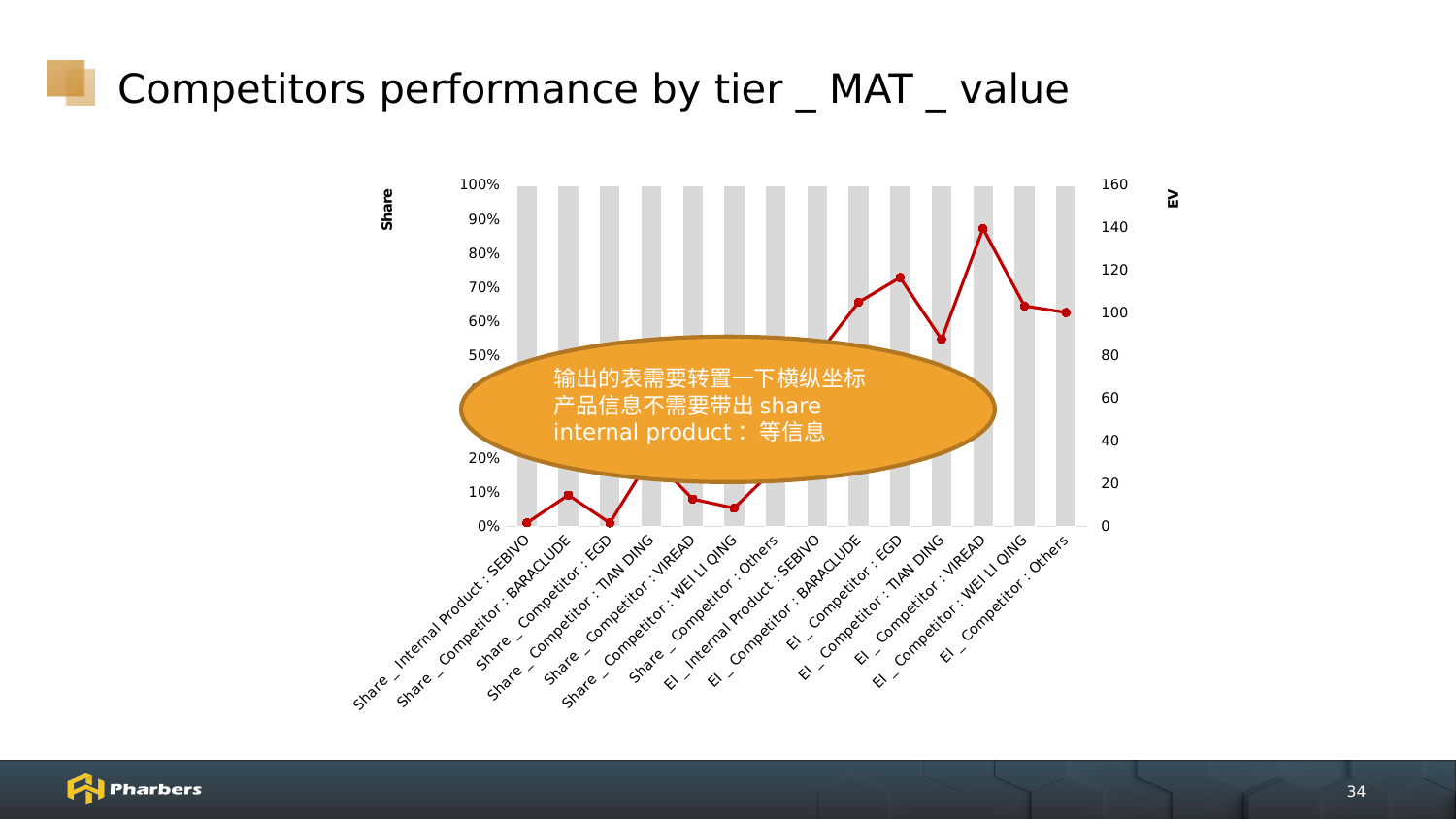

# Competitors performance by tier _ MAT _ value

### Chart

| Category | Tier 4 | Tier 3 | Tier 2 | Tier 1 | Tier 5 | 列1 | 列2 |
|---|---|---|---|---|---|---|---|
| Share _ Internal Product : SEBIVO | 2.44346256033992 | 2.26475196060599 | 4.78872076536572 | 8.82590661894764 | 1.68314195616484 | None | None |
| Share _ Competitor : BARACLUDE | 19.1261183661178 | 16.7316214507901 | 23.1193546067457 | 41.8060737314761 | 14.7158258035785 | None | None |
| Share _ Competitor : EGD | 1.31943609482632 | 1.85988303045504 | 1.57175530523545 | 1.70422958193585 | 1.64216401731488 | None | None |
| Share _ Competitor : TIAN DING | 35.6740389029391 | 35.9835945907021 | 30.6825929123072 | 16.5646644490617 | 32.9263087440992 | None | None |
| Share _ Competitor : VIREAD | 13.2005601717283 | 13.8786250807592 | 15.5477105327429 | 20.6169201597443 | 12.8413894789852 | None | None |
| Share _ Competitor : WEI LI QING | 4.94914865759549 | 7.2013698099802 | 5.79055082090515 | 0.346351885199893 | 8.58308695260109 | None | None |
| Share _ Competitor : Others | 23.2872352464531 | 22.0801540767073 | 18.4993150566979 | 10.1358535736346 | 27.6080830472563 | None | None |
| EI _ Internal Product : SEBIVO | 84.2508925581295 | 78.3906958159803 | 101.76538898293 | 151.610140202615 | 80.1184360376486 | None | None |
| EI _ Competitor : BARACLUDE | 105.071256091035 | 111.614803768942 | 118.734728323277 | 117.041949333367 | 105.183726747083 | None | None |
| EI _ Competitor : EGD | 102.332544546269 | 95.2783445226017 | 100.508374478154 | 138.136308939016 | 116.771887350278 | None | None |
| EI _ Competitor : TIAN DING | 89.8706636629508 | 86.0662350961606 | 82.0739158206456 | 59.3944150789033 | 87.7600270916412 | None | None |
| EI _ Competitor : VIREAD | 133.862942850765 | 115.858109064738 | 131.641987340153 | 120.89633052061 | 139.74386600734 | None | None |
| EI _ Competitor : WEI LI QING | 101.350150573656 | 131.306933984076 | 112.24298672023 | 54.2540048130107 | 103.453004058617 | None | None |
| EI _ Competitor : Others | 100.514282647923 | 105.667729708497 | 92.9358311138341 | 87.0411347965278 | 100.400767449121 | None | None |
输出的表需要转置一下横纵坐标
产品信息不需要带出share internal product：等信息
34